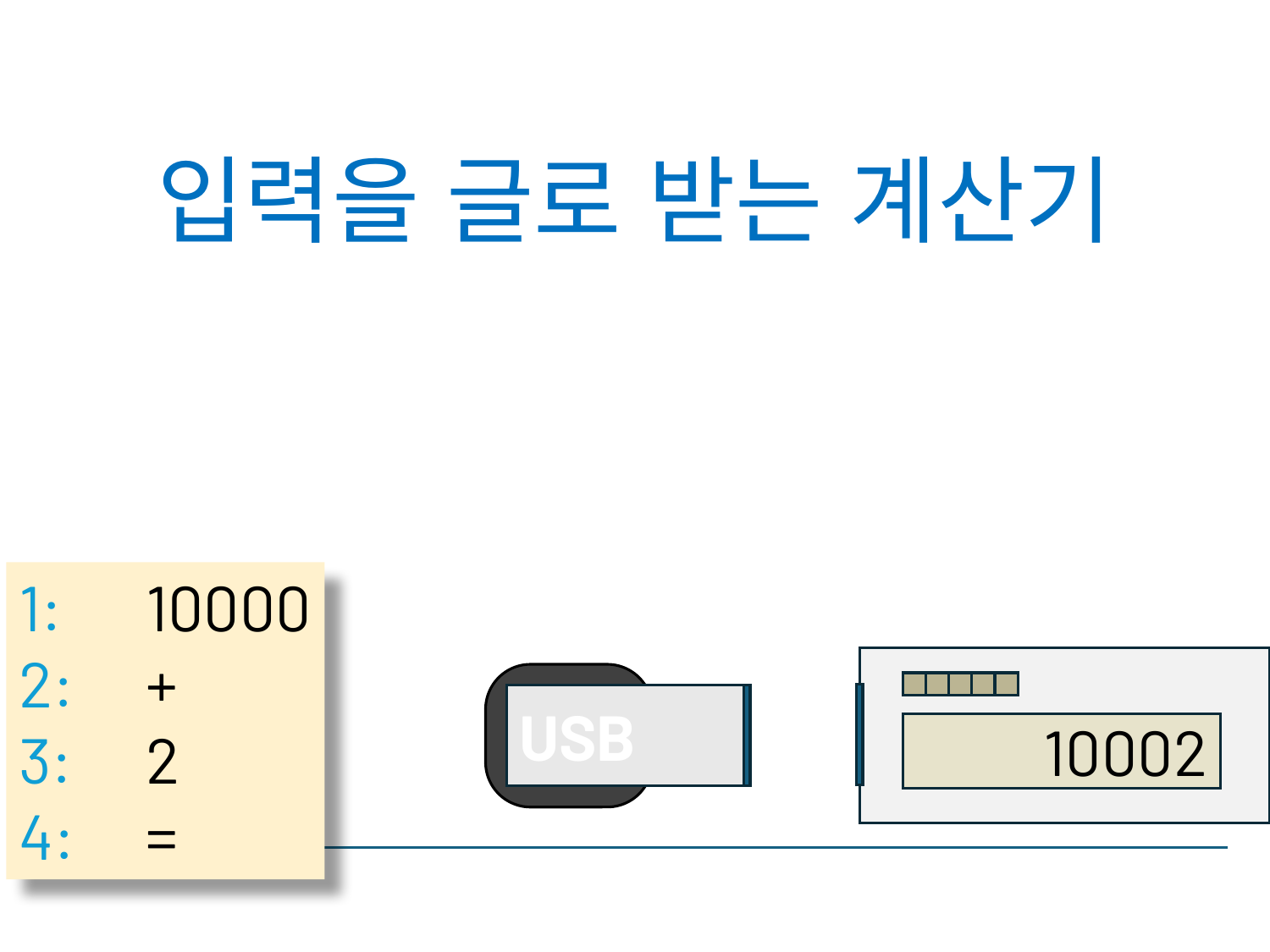

# 입력을 글로 받는 계산기
1:	10000
2:	+
3:	2
4:	=

USB

10002